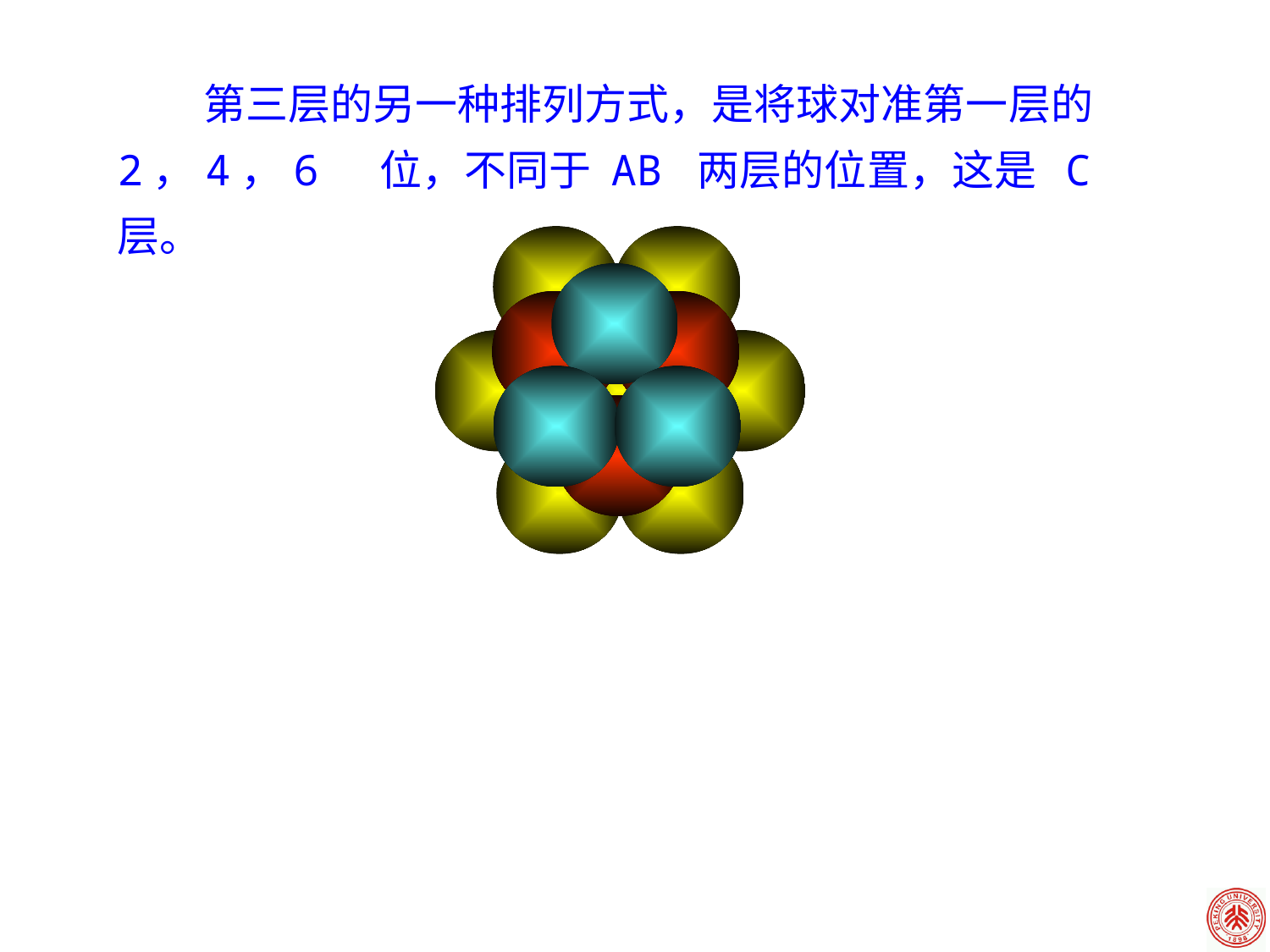

第三层的另一种排列方式，是将球对准第一层的  2，4，6  位，不同于 AB 两层的位置，这是  C 层。

2
3
1
4
6
5